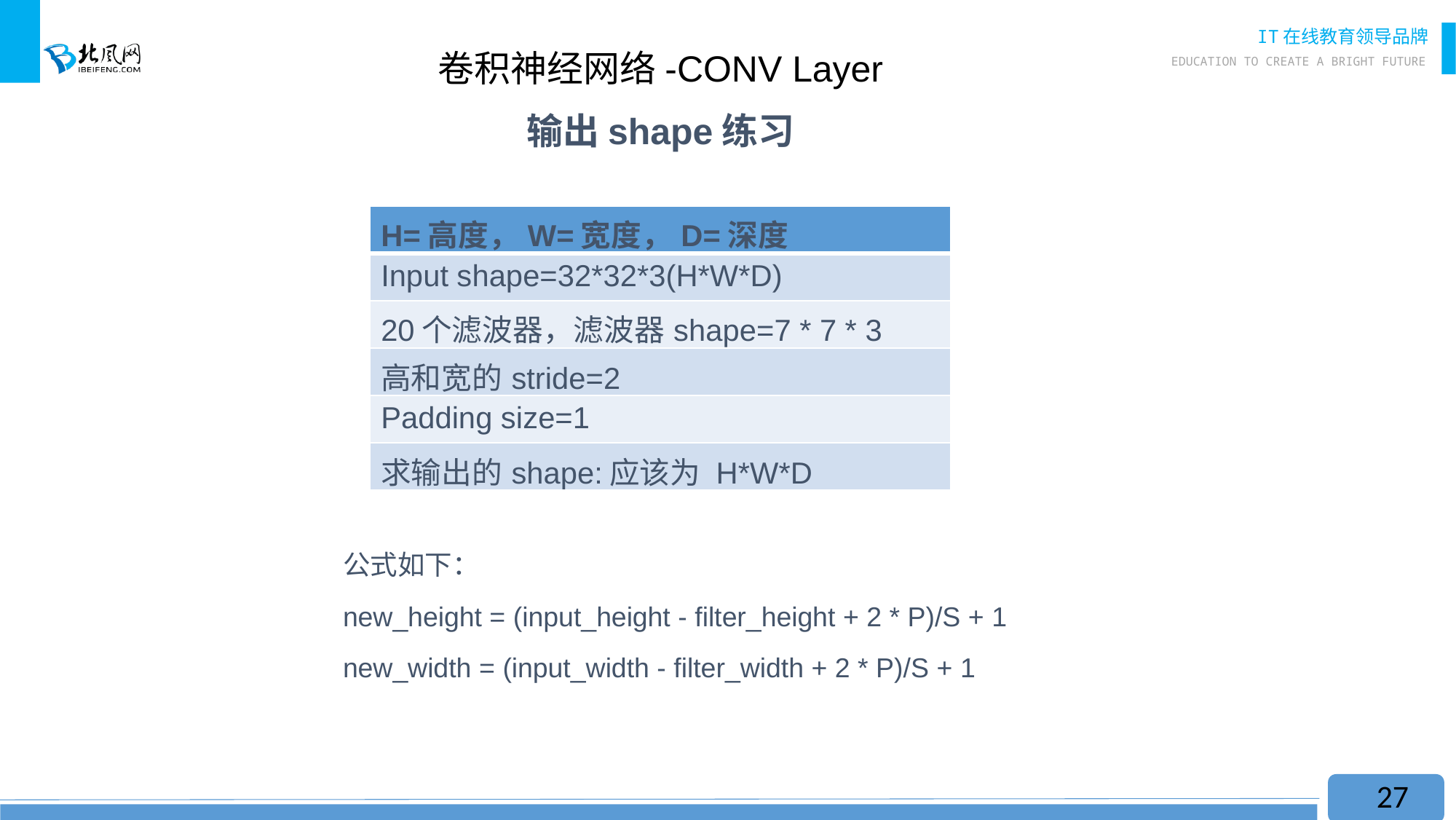

卷积神经网络-CONV Layer
输出shape练习
| H=高度，W=宽度，D=深度 |
| --- |
| Input shape=32\*32\*3(H\*W\*D) |
| 20个滤波器，滤波器shape=7 \* 7 \* 3 |
| 高和宽的stride=2 |
| Padding size=1 |
| 求输出的shape:应该为 H\*W\*D |
公式如下：
new_height = (input_height - filter_height + 2 * P)/S + 1
new_width = (input_width - filter_width + 2 * P)/S + 1